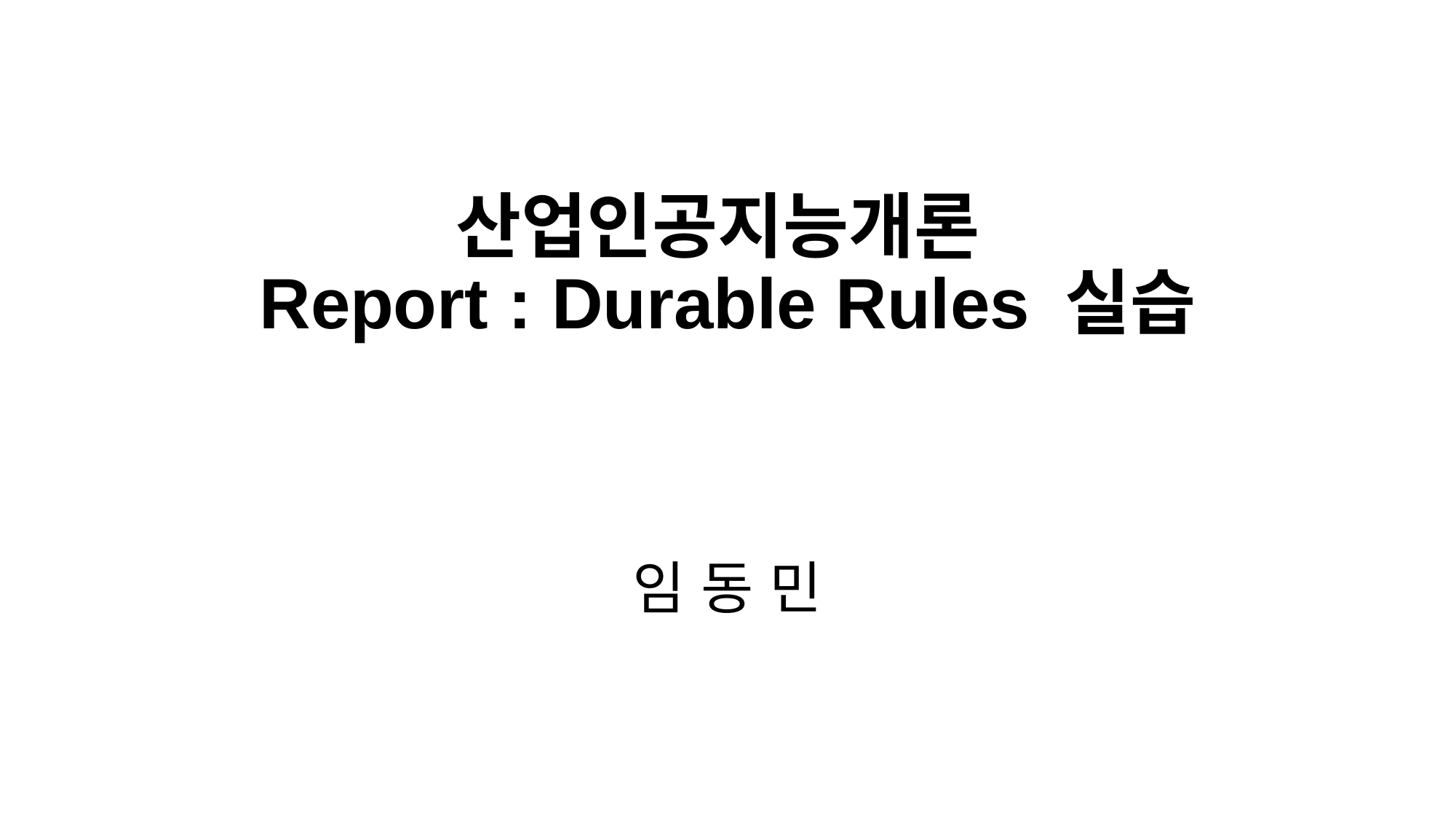

# 산업인공지능개론 Report : Durable Rules 실습

임 동 민